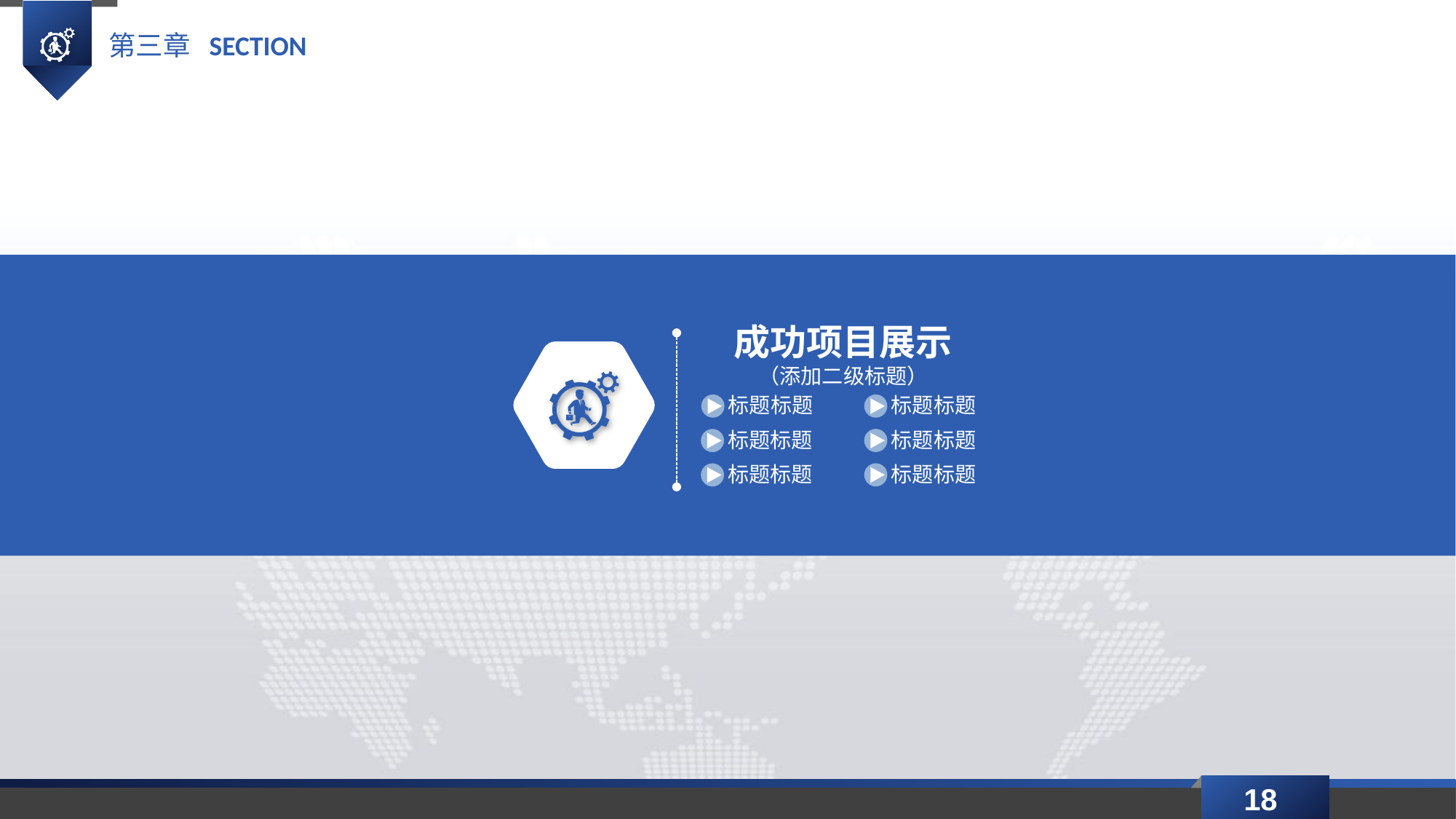

第三章  SECTION

成功项目展示
（添加二级标题）

标题标题

标题标题

标题标题

标题标题

标题标题

标题标题

18

延时符